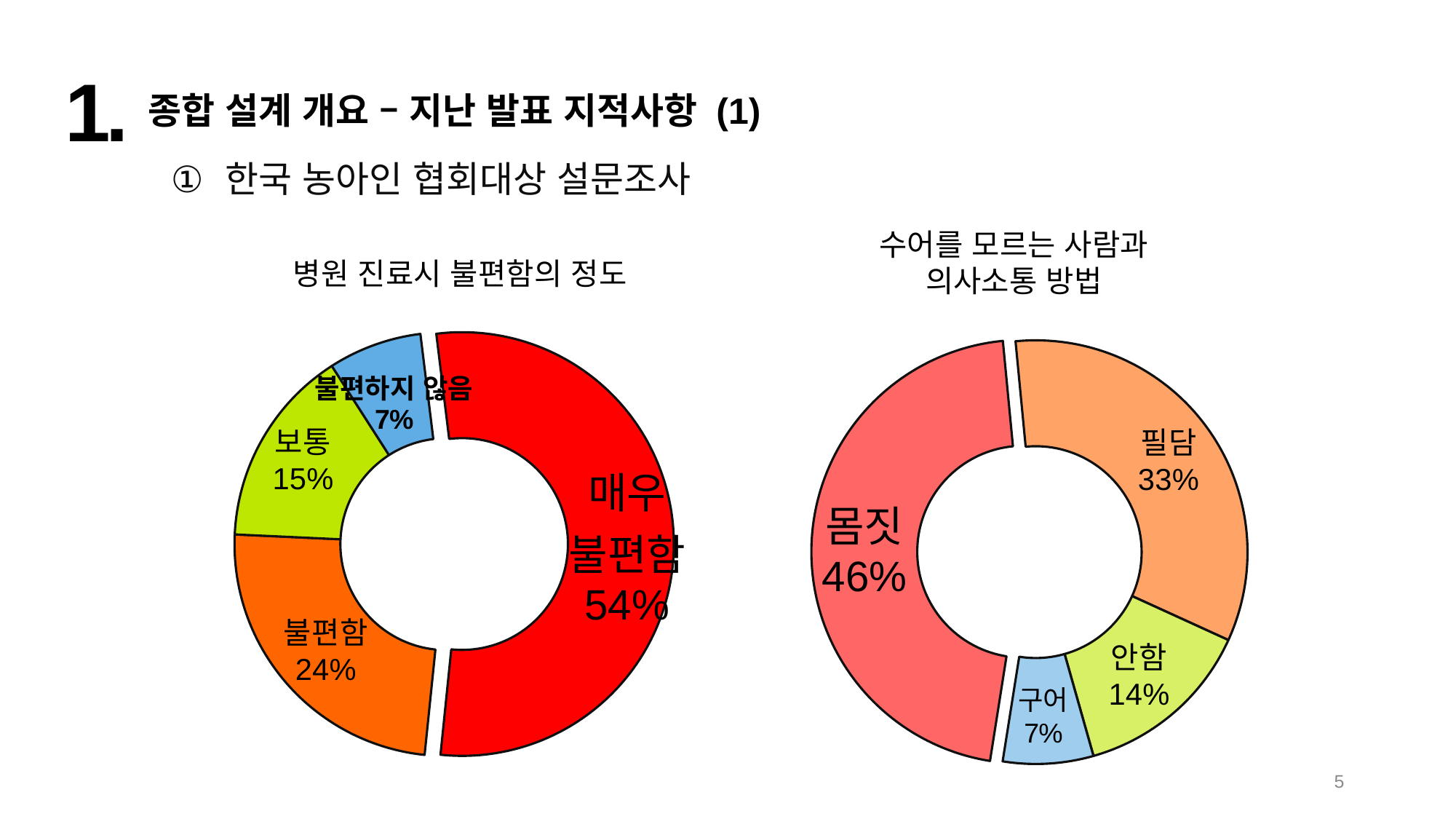

1.
종합 설계 개요 – 지난 발표 지적사항 (1)
한국 농아인 협회대상 설문조사
수어를 모르는 사람과
의사소통 방법

### Chart

| Category | 사용률 |
|---|---|
| 몸짓 | 40.0 |
| 필담 | 29.0 |
| 안함 | 12.0 |
| 구어 | 6.0 |

병원 진료시 불편함의 정도

### Chart

| Category | 사용률 |
|---|---|
| 매우 불편함 | 60.0 |
| 불편함 | 27.0 |
| 보통 | 17.0 |
| 불편하지 않음 | 8.0 |

5